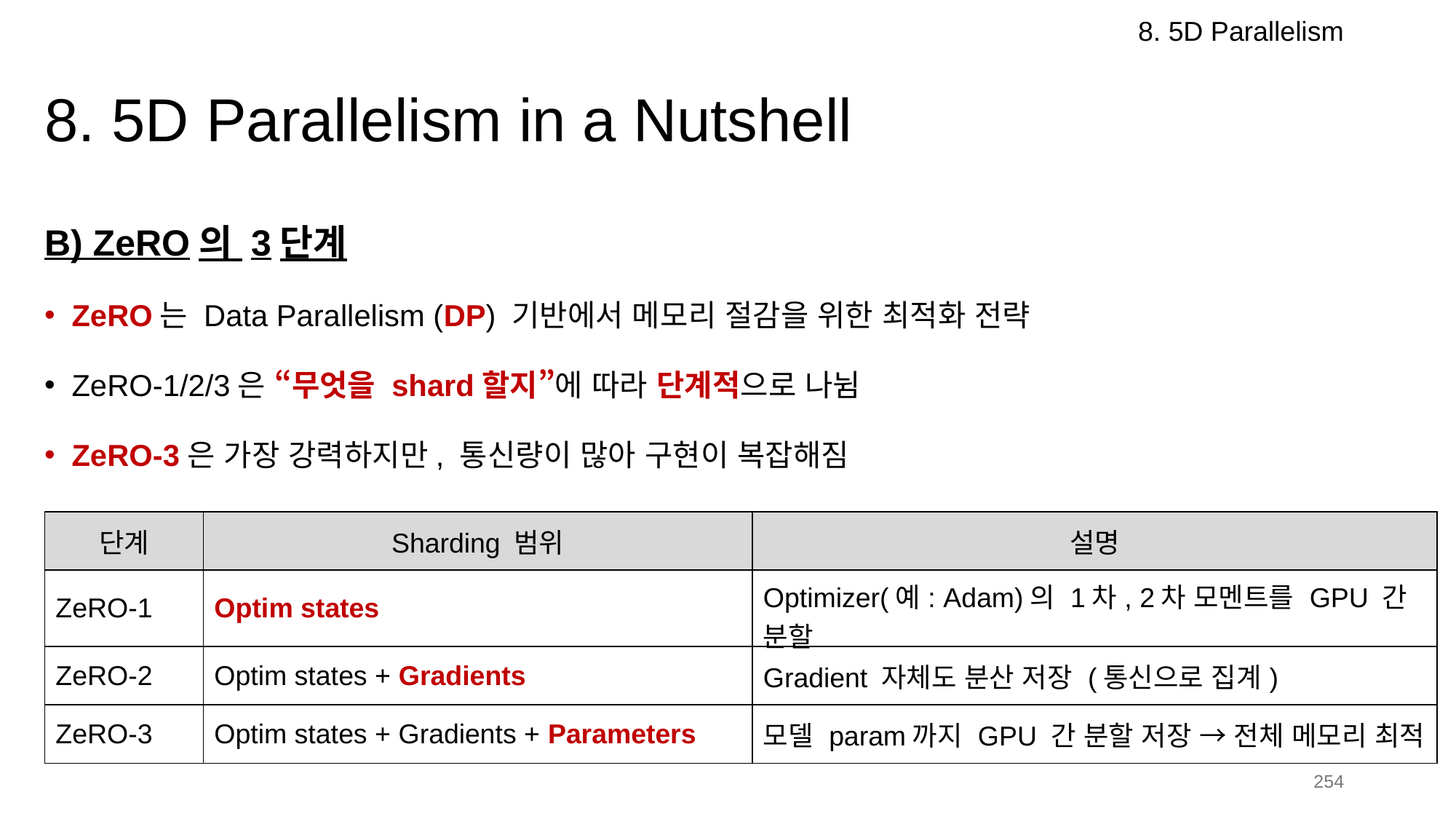

8. 5D Parallelism
# 8. 5D Parallelism in a Nutshell
B) ZeRO의 3단계
ZeRO는 Data Parallelism (DP) 기반에서 메모리 절감을 위한 최적화 전략
ZeRO-1/2/3은 “무엇을 shard할지”에 따라 단계적으로 나뉨
ZeRO-3은 가장 강력하지만, 통신량이 많아 구현이 복잡해짐

| 단계 | Sharding 범위 | 설명 |
| --- | --- | --- |
| ZeRO-1 | Optim states | Optimizer(예: Adam)의 1차, 2차 모멘트를 GPU 간 분할 |
| ZeRO-2 | Optim states + Gradients | Gradient 자체도 분산 저장 (통신으로 집계) |
| ZeRO-3 | Optim states + Gradients + Parameters | 모델 param까지 GPU 간 분할 저장 → 전체 메모리 최적 |
254